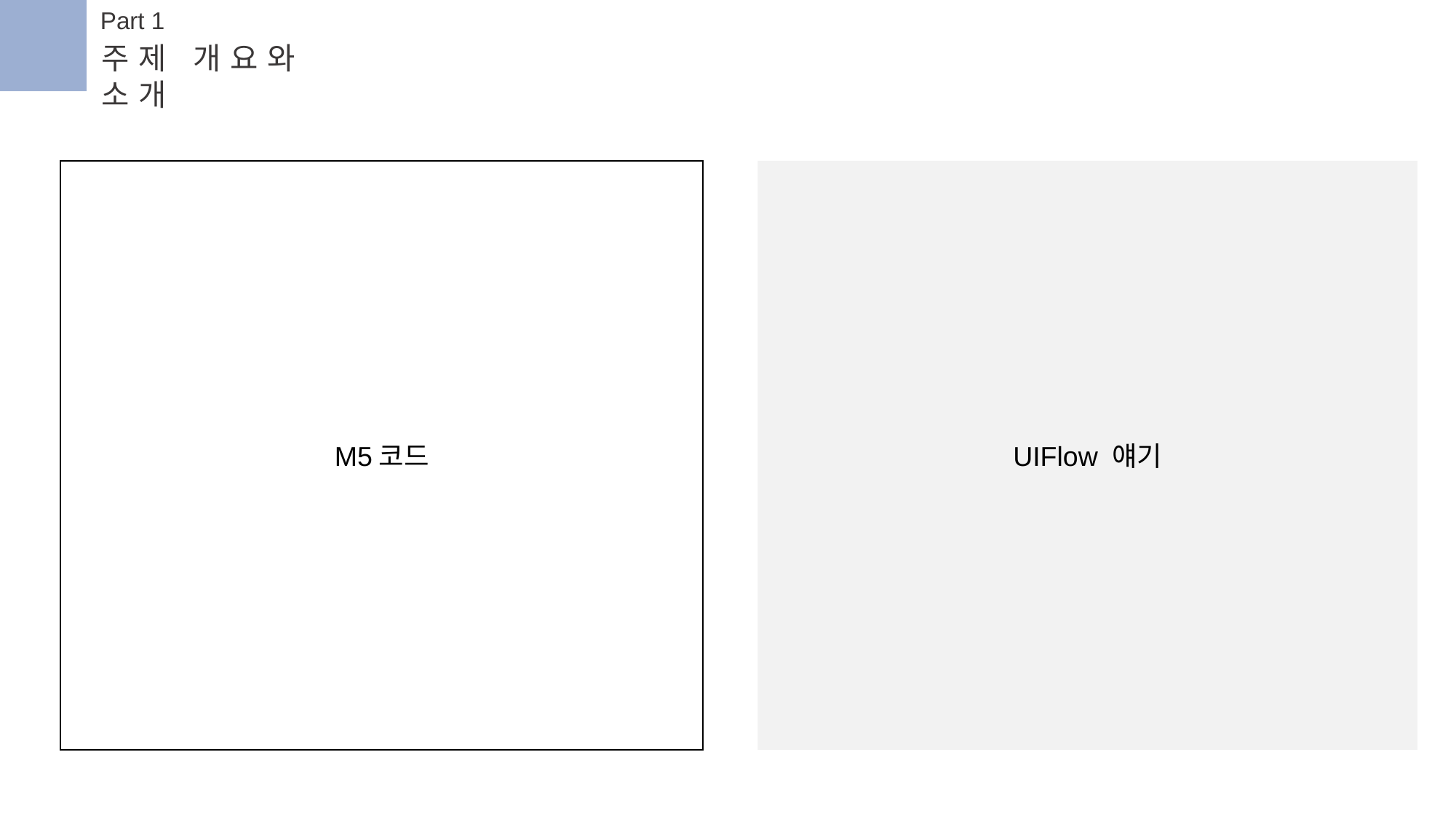

Part 1
주제 개요와 소개
M5코드
UIFlow 얘기